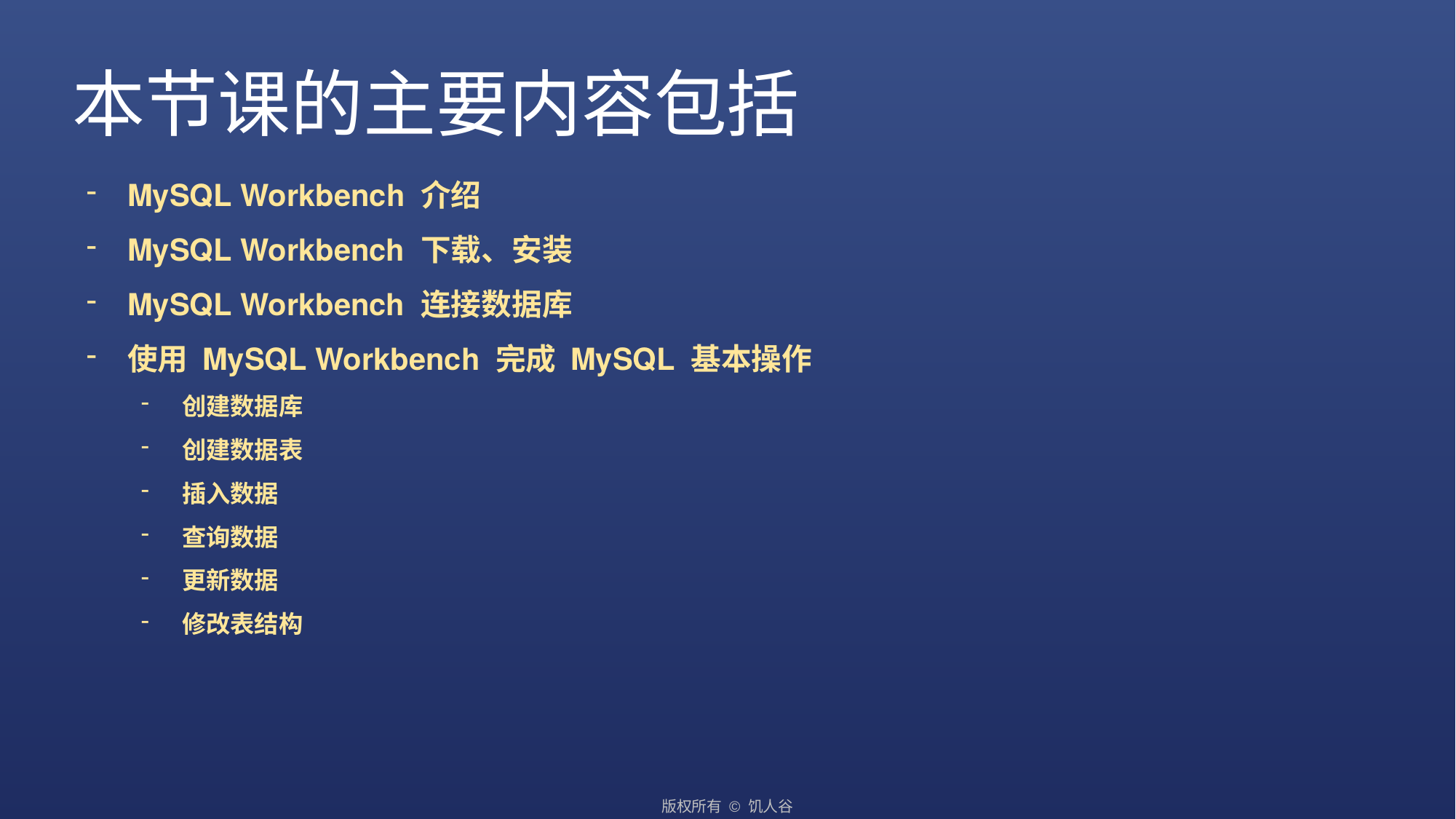

本节课的主要内容包括
MySQL Workbench 介绍
MySQL Workbench 下载、安装
MySQL Workbench 连接数据库
使用 MySQL Workbench 完成 MySQL 基本操作
创建数据库
创建数据表
插入数据
查询数据
更新数据
修改表结构